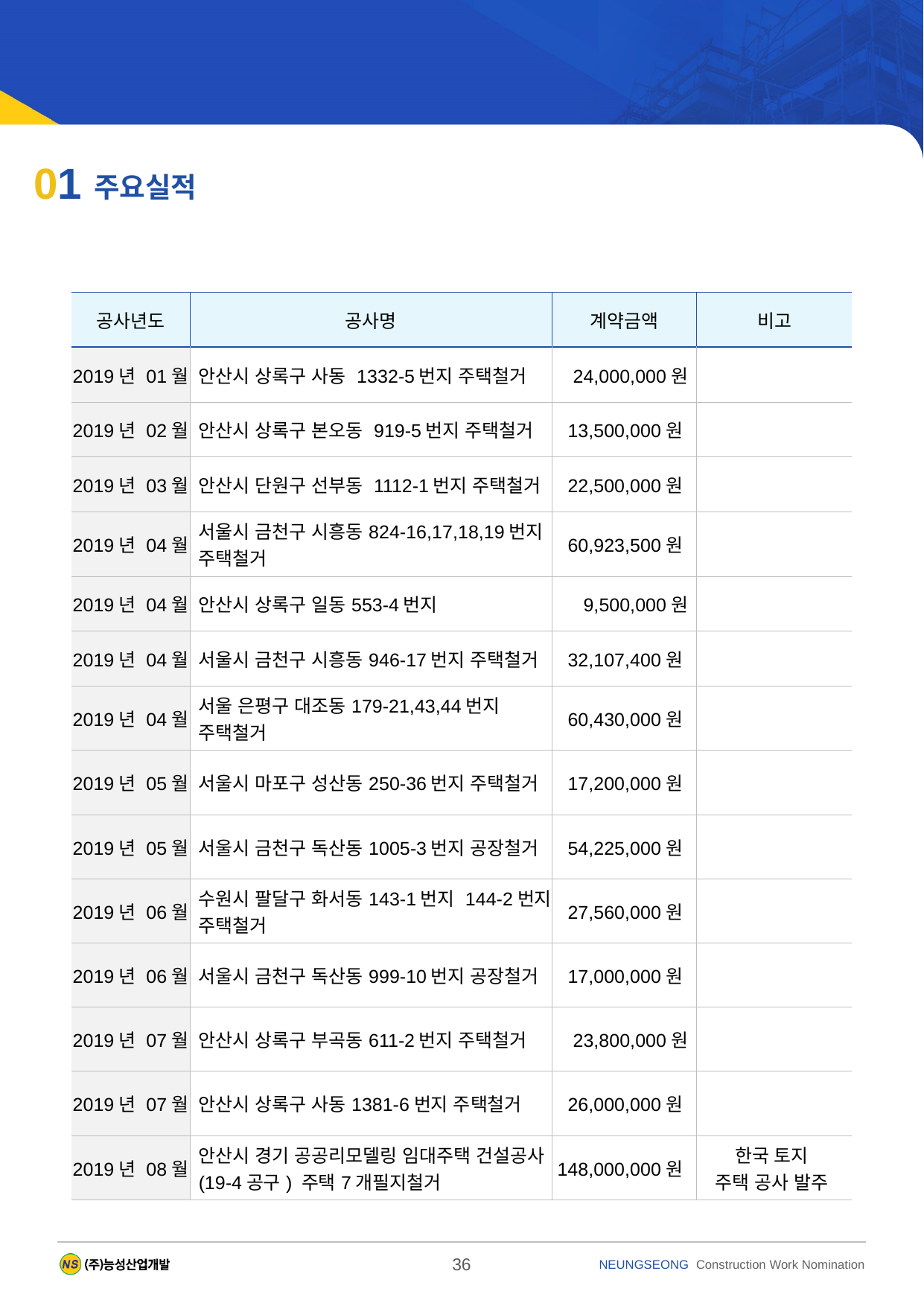

01
주요실적
| 공사년도 | 공사명 | 계약금액 | 비고 |
| --- | --- | --- | --- |
| 2019년 01월 | 안산시 상록구 사동 1332-5번지 주택철거 | 24,000,000원 |  |
| 2019년 02월 | 안산시 상록구 본오동 919-5번지 주택철거 | 13,500,000원 |  |
| 2019년 03월 | 안산시 단원구 선부동 1112-1번지 주택철거 | 22,500,000원 |  |
| 2019년 04월 | 서울시 금천구 시흥동824-16,17,18,19번지 주택철거 | 60,923,500원 |  |
| 2019년 04월 | 안산시 상록구 일동553-4번지 | 9,500,000원 |  |
| 2019년 04월 | 서울시 금천구 시흥동946-17번지 주택철거 | 32,107,400원 |  |
| 2019년 04월 | 서울 은평구 대조동179-21,43,44번지 주택철거 | 60,430,000원 |  |
| 2019년 05월 | 서울시 마포구 성산동250-36번지 주택철거 | 17,200,000원 |  |
| 2019년 05월 | 서울시 금천구 독산동1005-3번지 공장철거 | 54,225,000원 |  |
| 2019년 06월 | 수원시 팔달구 화서동143-1번지 144-2번지 주택철거 | 27,560,000원 |  |
| 2019년 06월 | 서울시 금천구 독산동999-10번지 공장철거 | 17,000,000원 |  |
| 2019년 07월 | 안산시 상록구 부곡동611-2번지 주택철거 | 23,800,000원 |  |
| 2019년 07월 | 안산시 상록구 사동1381-6번지 주택철거 | 26,000,000원 |  |
| 2019년 08월 | 안산시 경기 공공리모델링 임대주택 건설공사(19-4공구) 주택7개필지철거 | 148,000,000원 | 한국 토지 주택 공사 발주 |